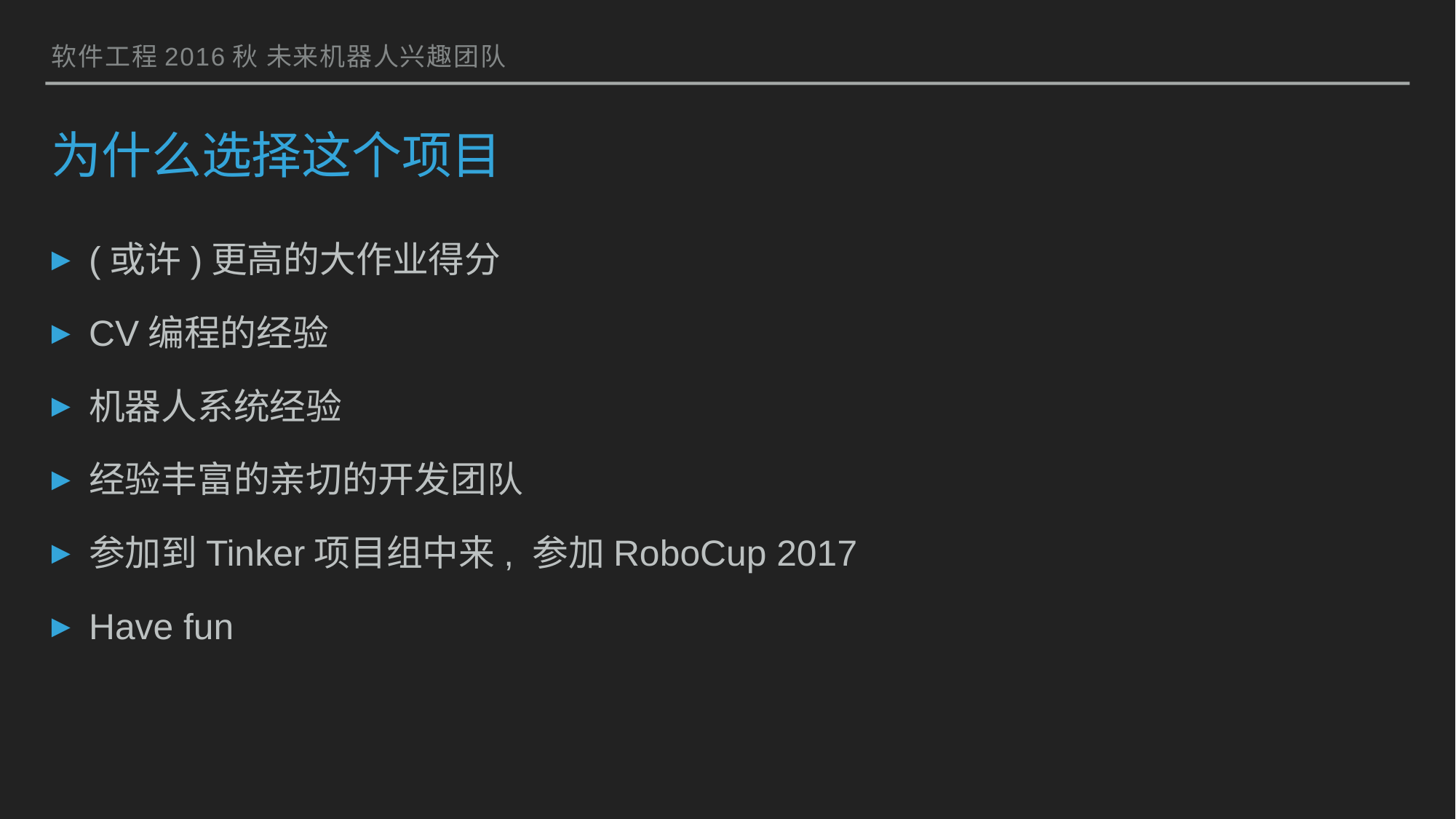

软件工程2016秋 未来机器人兴趣团队
# 为什么选择这个项目
(或许)更高的大作业得分
CV编程的经验
机器人系统经验
经验丰富的亲切的开发团队
参加到Tinker项目组中来, 参加RoboCup 2017
Have fun